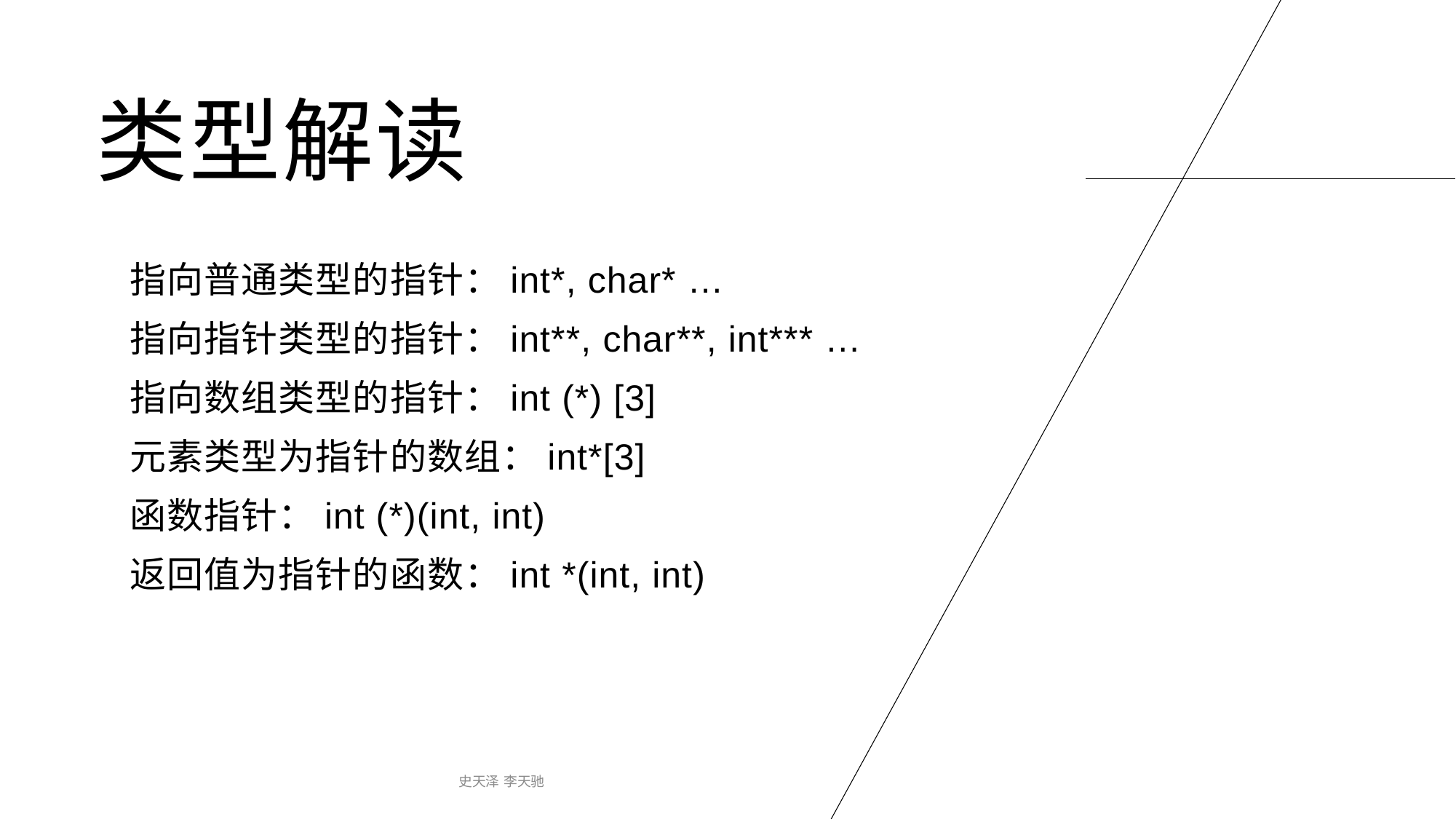

# 类型解读
指向普通类型的指针：int*, char* …
指向指针类型的指针：int**, char**, int*** …
指向数组类型的指针：int (*) [3]
元素类型为指针的数组：int*[3]
函数指针：int (*)(int, int)
返回值为指针的函数：int *(int, int)

史天泽 李天驰
14